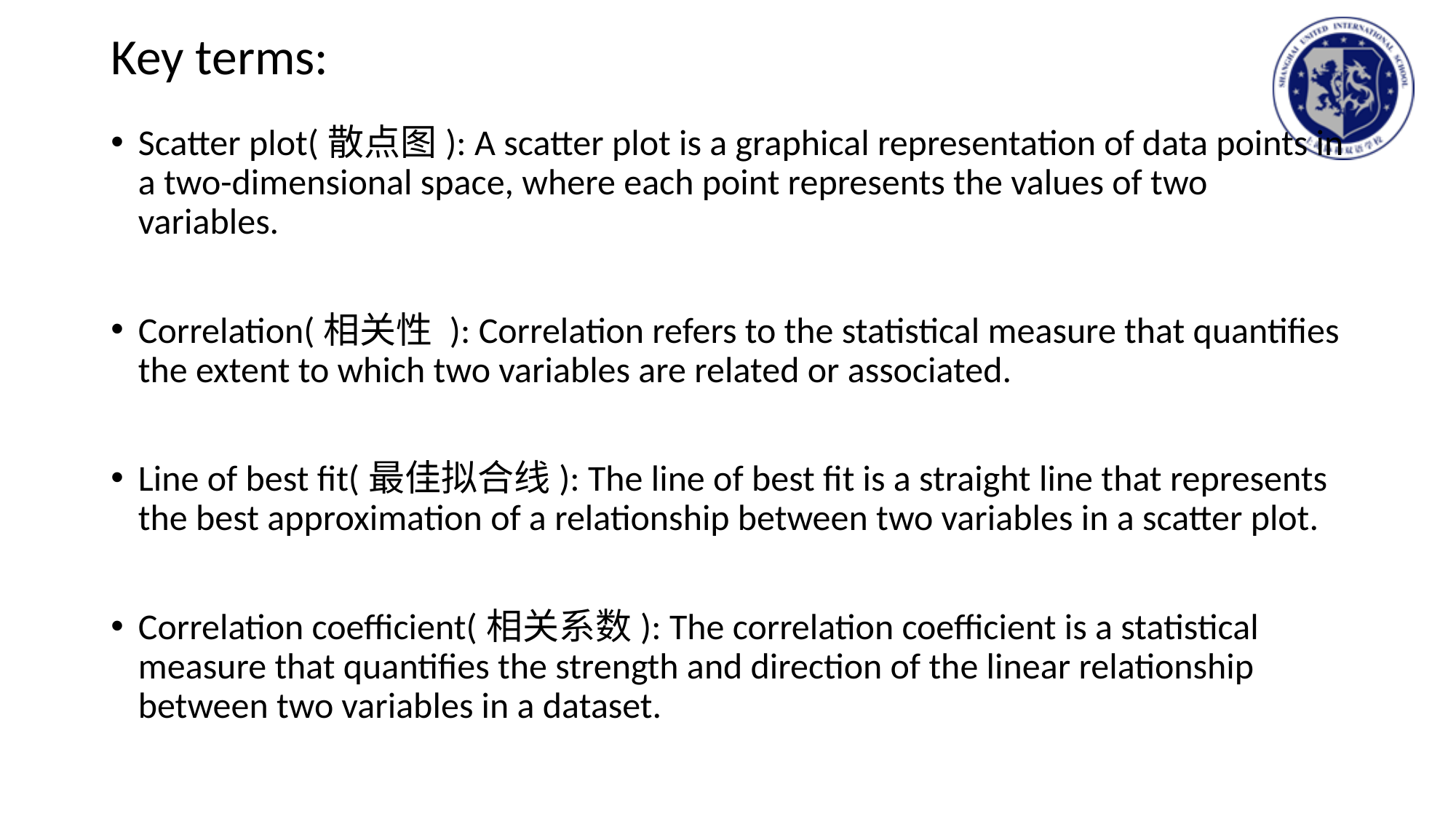

# Key terms:
Scatter plot(散点图): A scatter plot is a graphical representation of data points in a two-dimensional space, where each point represents the values of two variables.

Correlation(相关性 ): Correlation refers to the statistical measure that quantifies the extent to which two variables are related or associated.

Line of best fit(最佳拟合线): The line of best fit is a straight line that represents the best approximation of a relationship between two variables in a scatter plot.

Correlation coefficient(相关系数): The correlation coefficient is a statistical measure that quantifies the strength and direction of the linear relationship between two variables in a dataset.